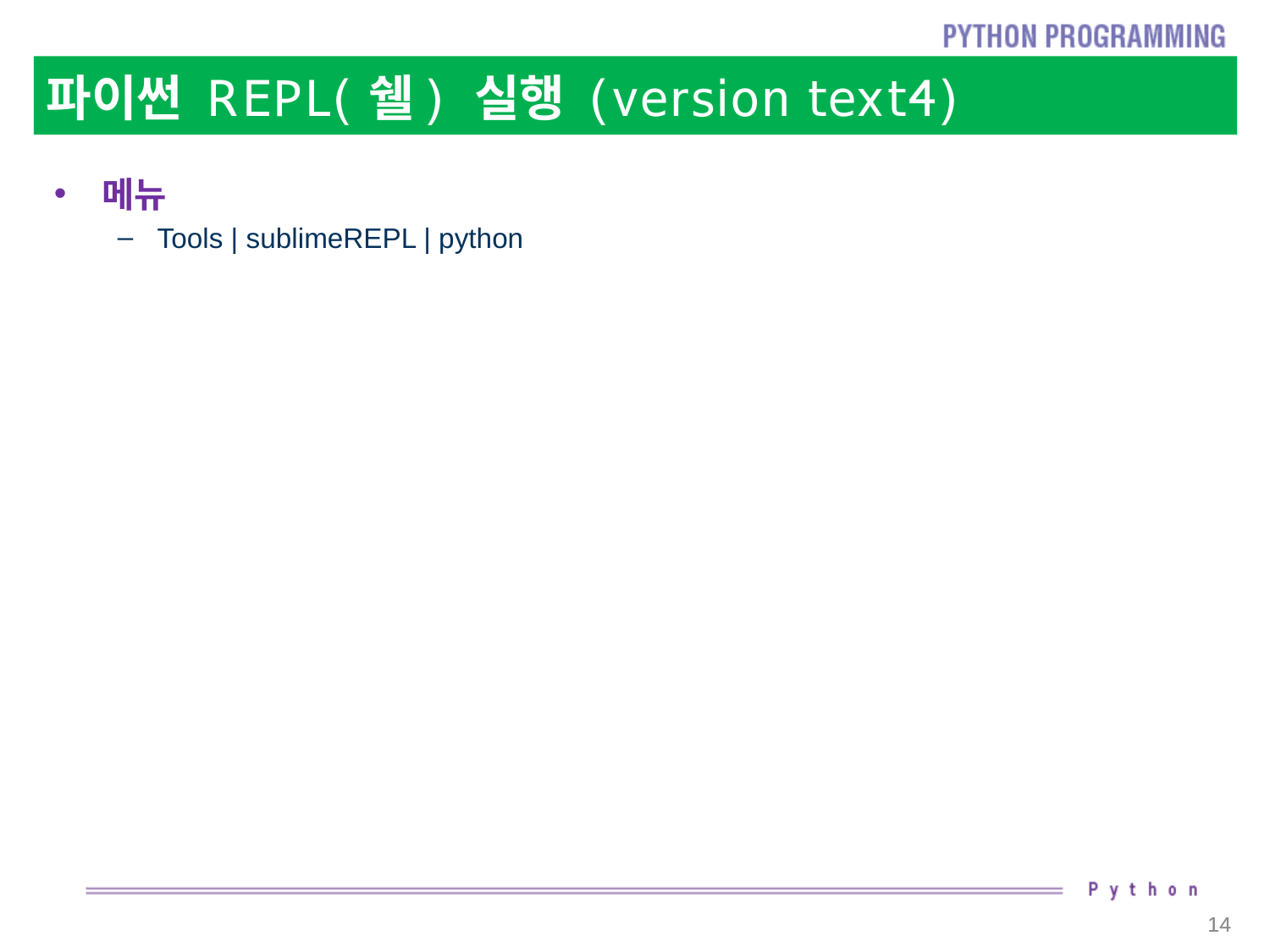

# 파이썬 REPL(쉘) 실행 (version text4)
메뉴
Tools | sublimeREPL | python
14